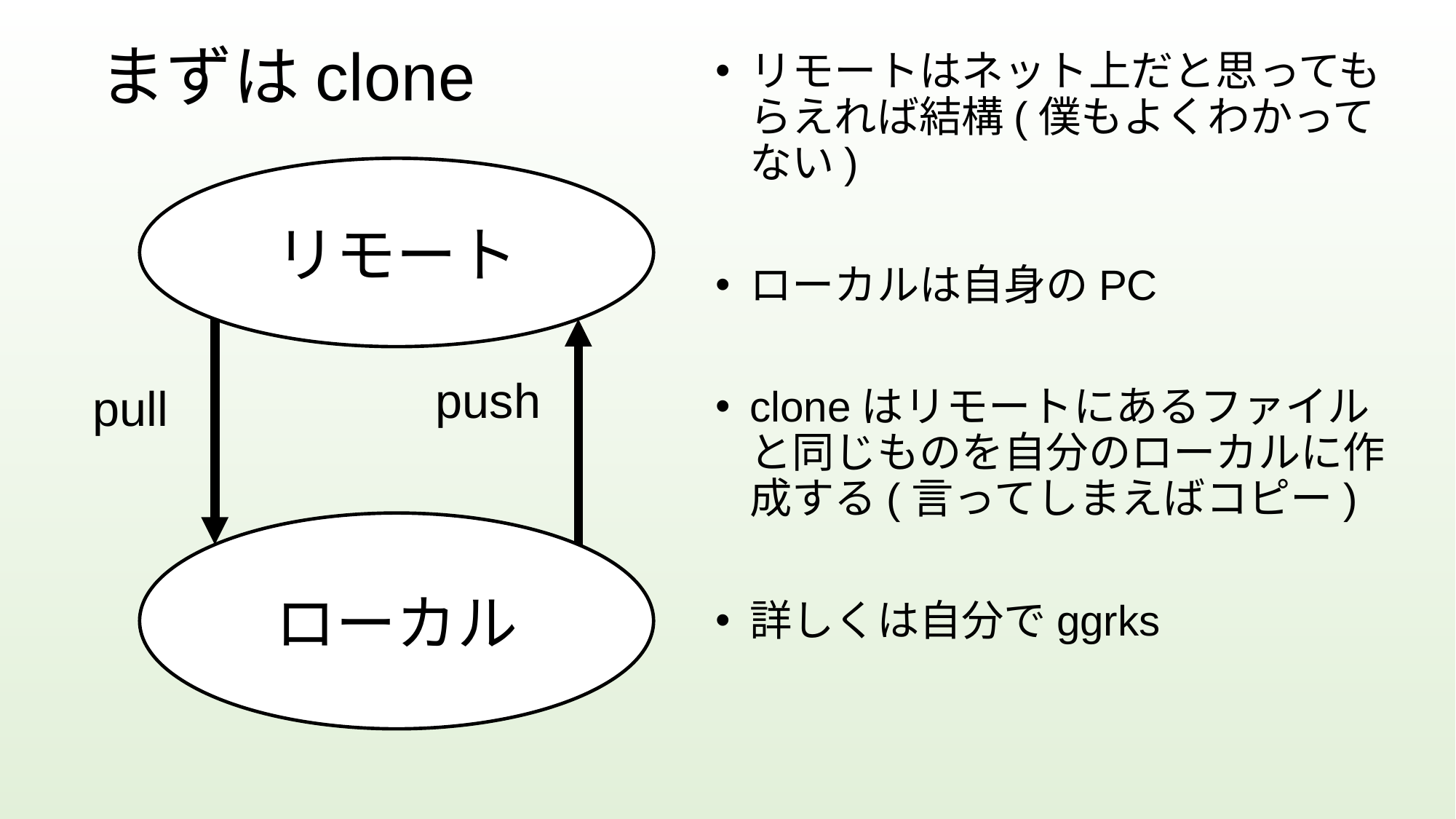

# まずはclone
リモートはネット上だと思ってもらえれば結構(僕もよくわかってない)

ローカルは自身のPC

cloneはリモートにあるファイルと同じものを自分のローカルに作成する(言ってしまえばコピー)

詳しくは自分でggrks

リモート
push
pull
ローカル